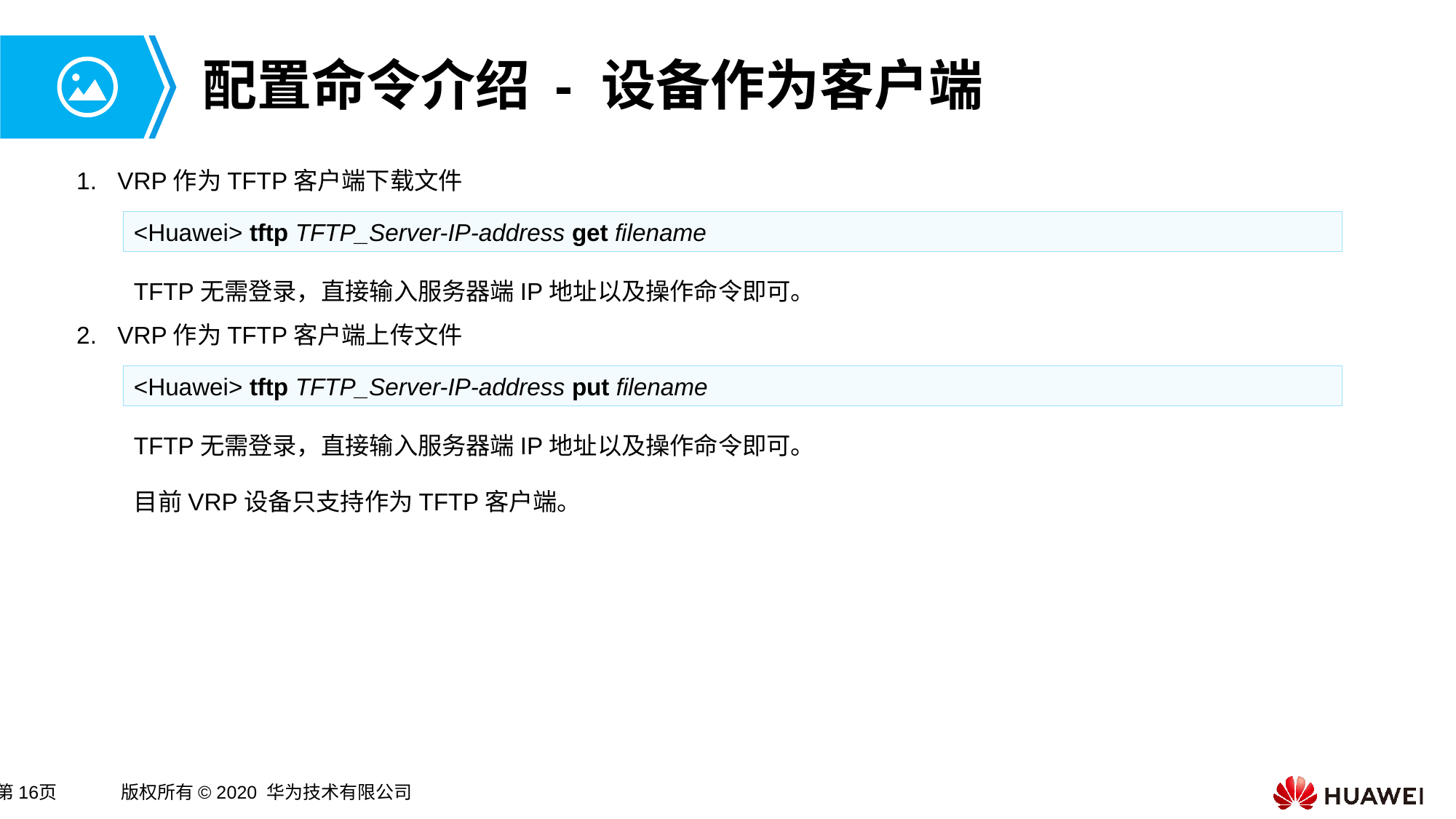

# 配置命令介绍 - 设备作为客户端
VRP作为TFTP客户端下载文件
<Huawei> tftp TFTP_Server-IP-address get filename
TFTP无需登录，直接输入服务器端IP地址以及操作命令即可。
VRP作为TFTP客户端上传文件
<Huawei> tftp TFTP_Server-IP-address put filename
TFTP无需登录，直接输入服务器端IP地址以及操作命令即可。
目前VRP设备只支持作为TFTP客户端。